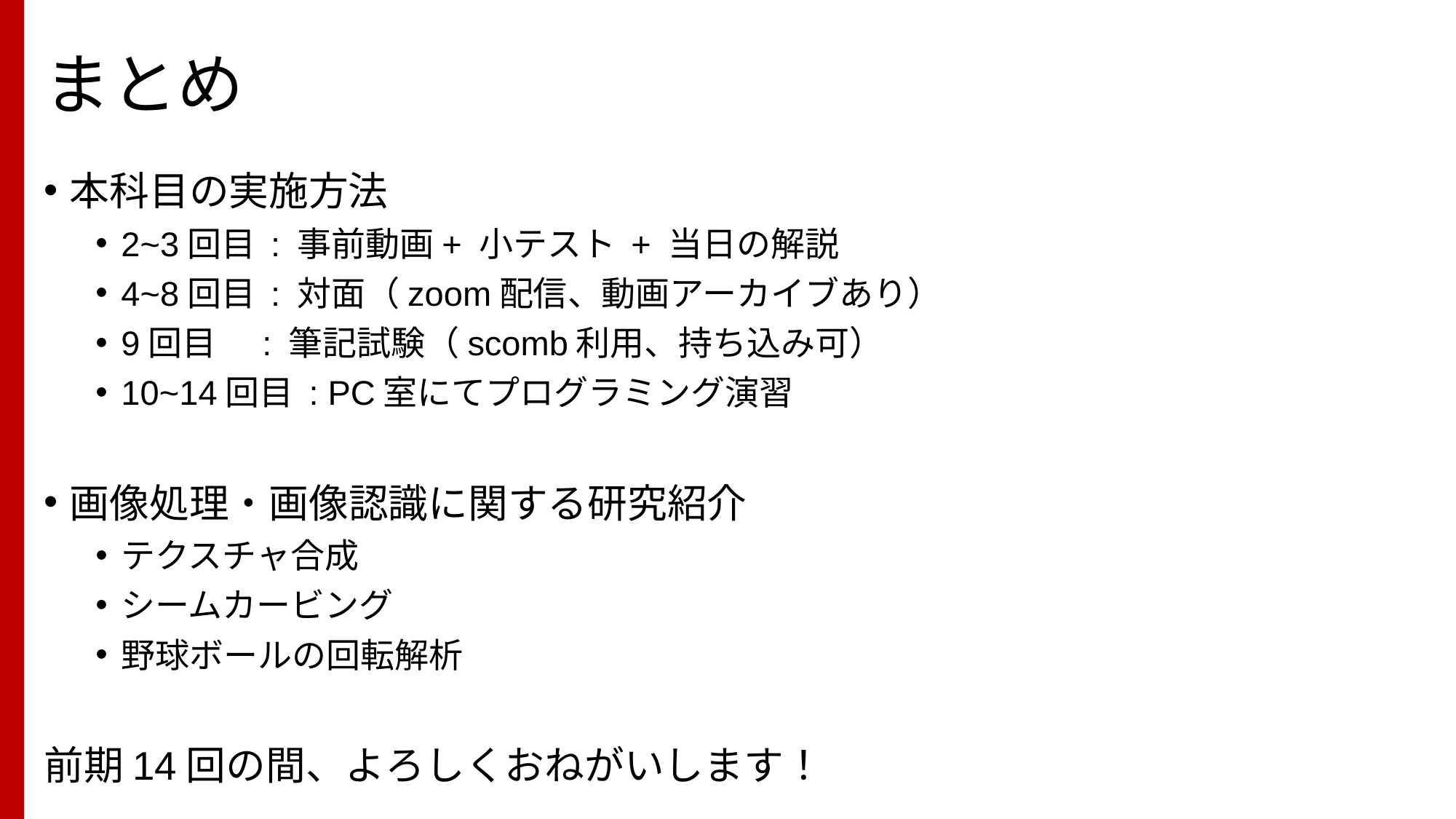

# まとめ
本科目の実施方法
2~3回目 : 事前動画+ 小テスト + 当日の解説
4~8回目 : 対面（zoom配信、動画アーカイブあり）
9回目     : 筆記試験（scomb利用、持ち込み可）
10~14回目 : PC室にてプログラミング演習

画像処理・画像認識に関する研究紹介
テクスチャ合成
シームカービング
野球ボールの回転解析

前期14回の間、よろしくおねがいします！